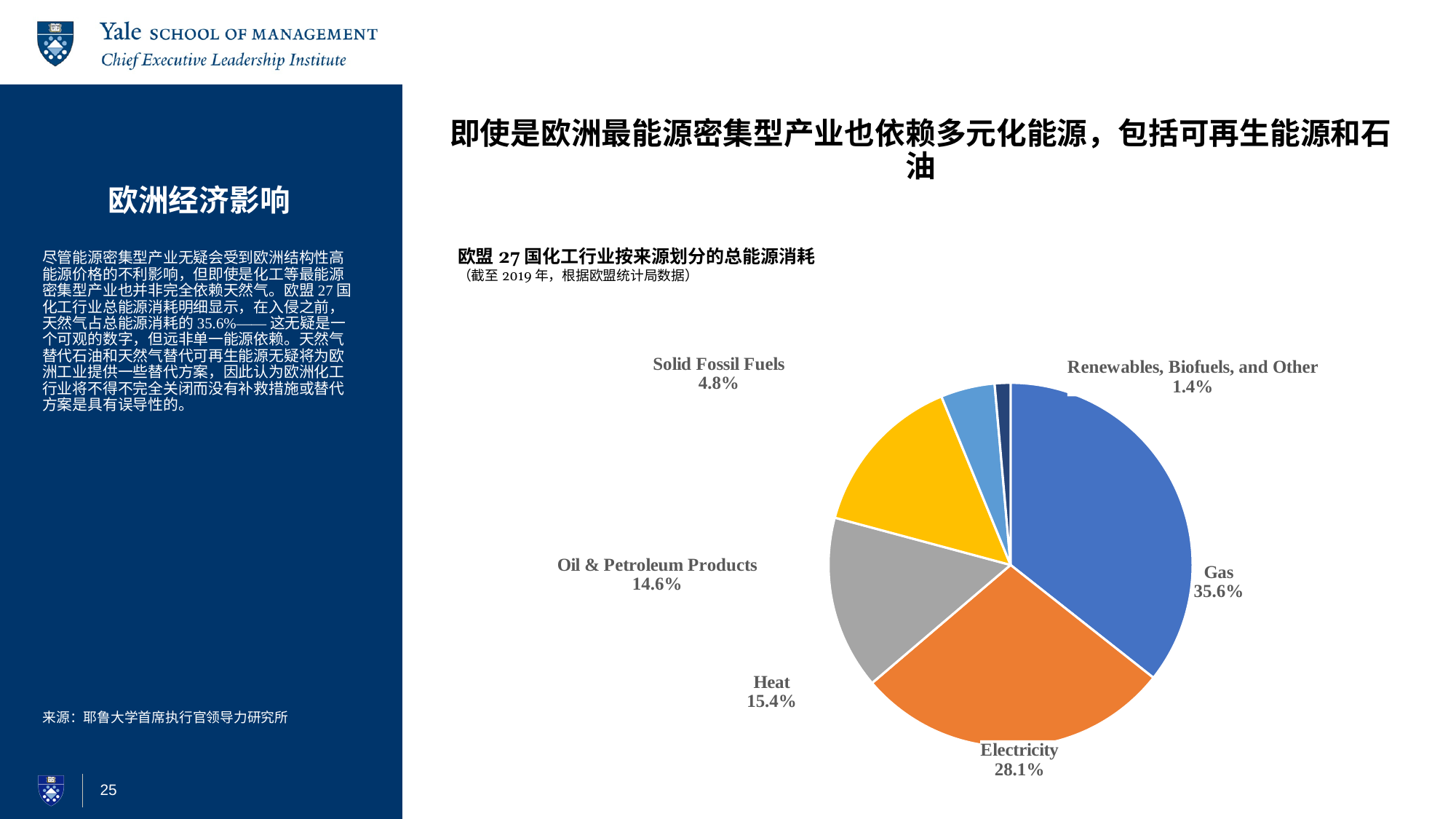

# 欧洲经济影响
即使是欧洲最能源密集型产业也依赖多元化能源，包括可再生能源和石油
尽管能源密集型产业无疑会受到欧洲结构性高能源价格的不利影响，但即使是化工等最能源密集型产业也并非完全依赖天然气。欧盟27国化工行业总能源消耗明细显示，在入侵之前，天然气占总能源消耗的35.6%——这无疑是一个可观的数字，但远非单一能源依赖。天然气替代石油和天然气替代可再生能源无疑将为欧洲工业提供一些替代方案，因此认为欧洲化工行业将不得不完全关闭而没有补救措施或替代方案是具有误导性的。
欧盟27国化工行业按来源划分的总能源消耗
（截至2019年，根据欧盟统计局数据）

### Chart

| Category |  |
|---|---|
| Gas | 0.356 |
| Electricity | 0.281 |
| Heat | 0.154 |
| Oil & Petroleum Products | 0.146 |
| Solid Fossil Fuels | 0.048 |
|  | None |
| Renewables, Biofuels, and Other | 0.014 |
来源：耶鲁大学首席执行官领导力研究所
25